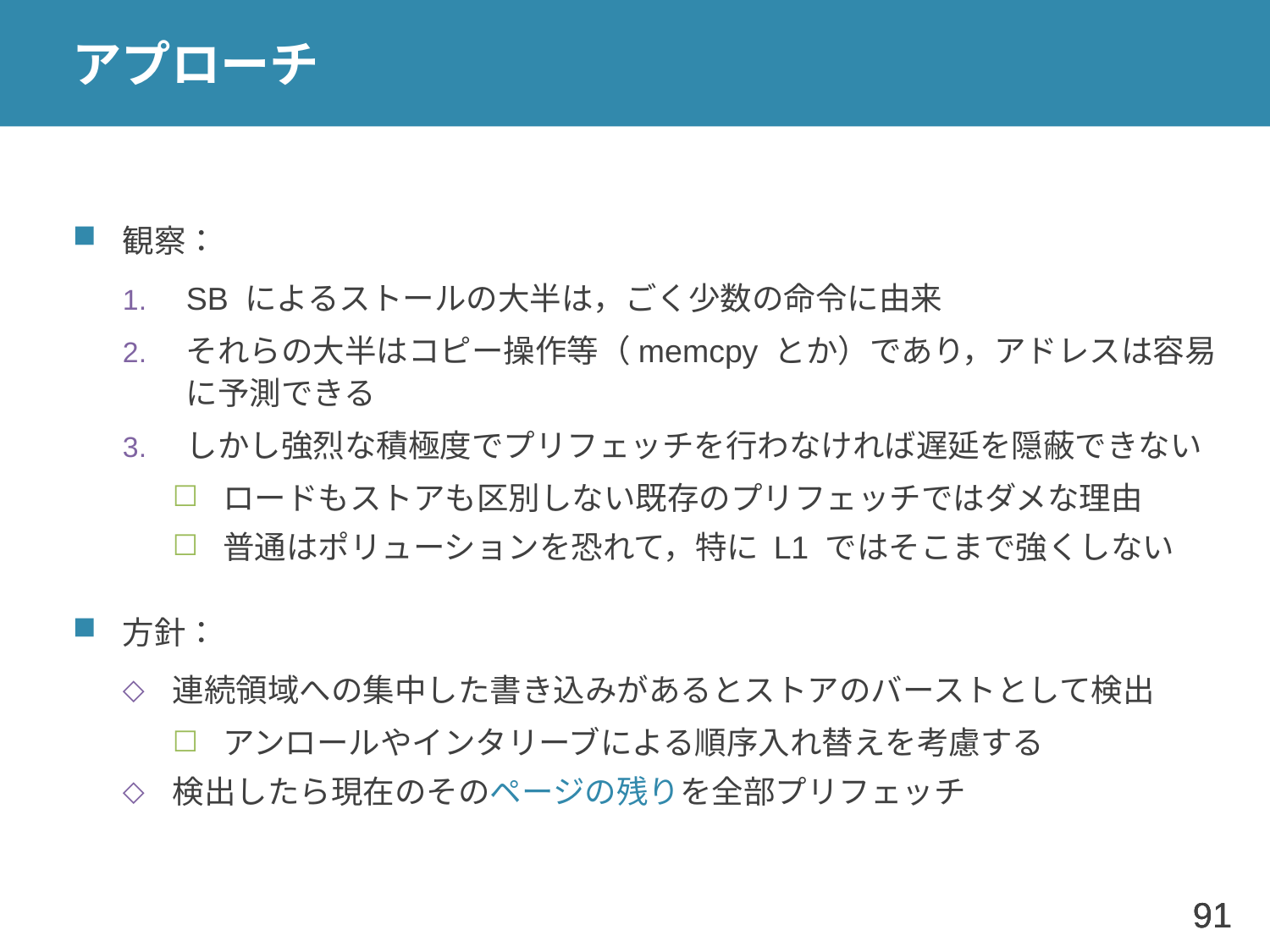

# アプローチ
観察：
SB によるストールの大半は，ごく少数の命令に由来
それらの大半はコピー操作等（memcpy とか）であり，アドレスは容易に予測できる
しかし強烈な積極度でプリフェッチを行わなければ遅延を隠蔽できない
ロードもストアも区別しない既存のプリフェッチではダメな理由
普通はポリューションを恐れて，特に L1 ではそこまで強くしない
方針：
連続領域への集中した書き込みがあるとストアのバーストとして検出
アンロールやインタリーブによる順序入れ替えを考慮する
検出したら現在のそのページの残りを全部プリフェッチ